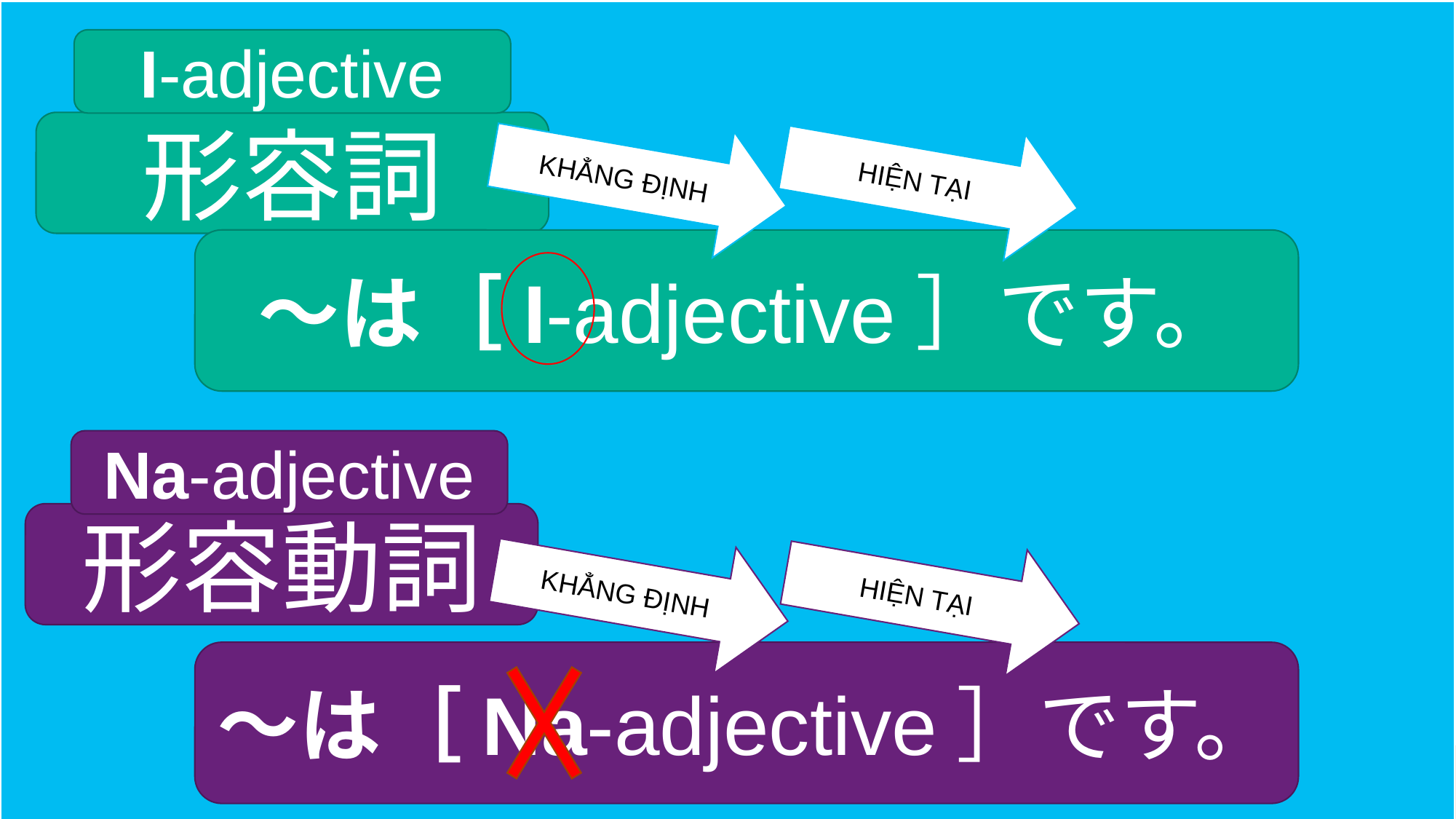

I-adjective
形容詞
KHẲNG ĐỊNH
HIỆN TẠI
～は［I-adjective］です。

Na-adjective
形容動詞
KHẲNG ĐỊNH
HIỆN TẠI

～は［Na-adjective］です。